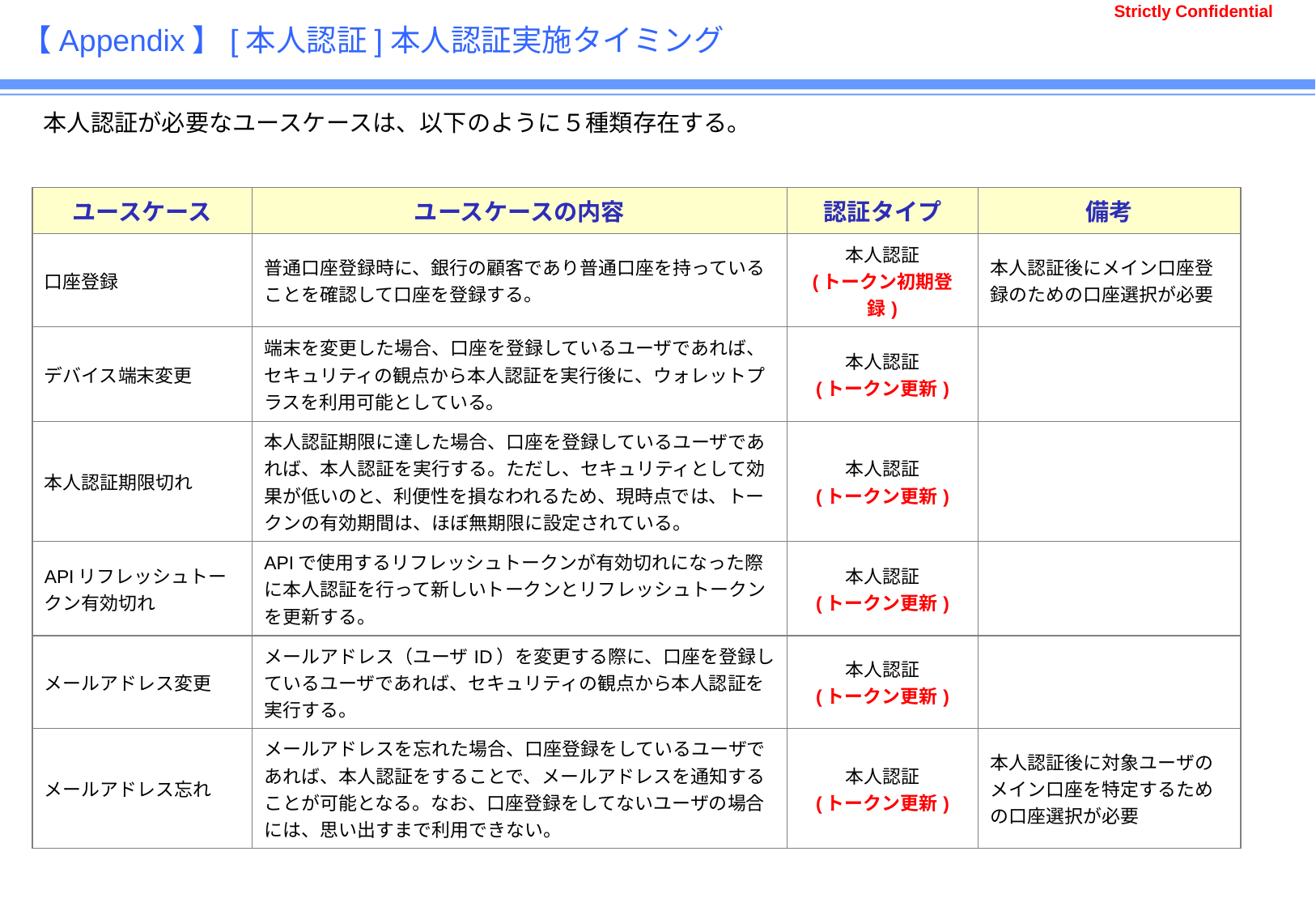

# 【Appendix】[本人認証]本人認証実施タイミング
本人認証が必要なユースケースは、以下のように５種類存在する。
| ユースケース | ユースケースの内容 | 認証タイプ | 備考 |
| --- | --- | --- | --- |
| 口座登録 | 普通口座登録時に、銀行の顧客であり普通口座を持っていることを確認して口座を登録する。 | 本人認証 (トークン初期登録) | 本人認証後にメイン口座登録のための口座選択が必要 |
| デバイス端末変更 | 端末を変更した場合、口座を登録しているユーザであれば、セキュリティの観点から本人認証を実行後に、ウォレットプラスを利用可能としている。 | 本人認証 (トークン更新) |  |
| 本人認証期限切れ | 本人認証期限に達した場合、口座を登録しているユーザであれば、本人認証を実行する。ただし、セキュリティとして効果が低いのと、利便性を損なわれるため、現時点では、トークンの有効期間は、ほぼ無期限に設定されている。 | 本人認証 (トークン更新) |  |
| APIリフレッシュトークン有効切れ | APIで使用するリフレッシュトークンが有効切れになった際に本人認証を行って新しいトークンとリフレッシュトークンを更新する。 | 本人認証 (トークン更新) |  |
| メールアドレス変更 | メールアドレス（ユーザID）を変更する際に、口座を登録しているユーザであれば、セキュリティの観点から本人認証を実行する。 | 本人認証 (トークン更新) |  |
| メールアドレス忘れ | メールアドレスを忘れた場合、口座登録をしているユーザであれば、本人認証をすることで、メールアドレスを通知することが可能となる。なお、口座登録をしてないユーザの場合には、思い出すまで利用できない。 | 本人認証 (トークン更新) | 本人認証後に対象ユーザのメイン口座を特定するための口座選択が必要 |